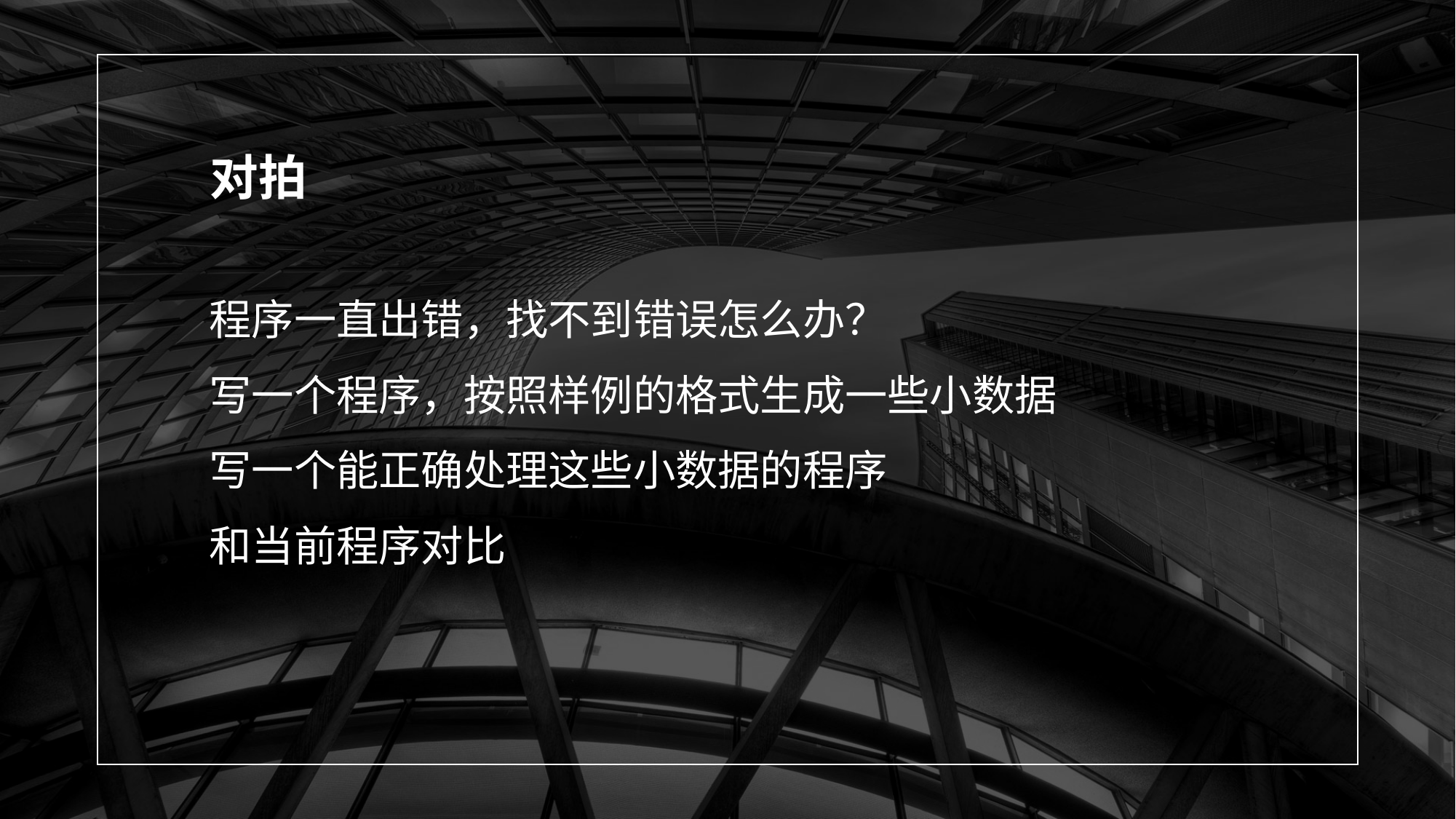

对拍
程序一直出错，找不到错误怎么办？
写一个程序，按照样例的格式生成一些小数据
写一个能正确处理这些小数据的程序
和当前程序对比